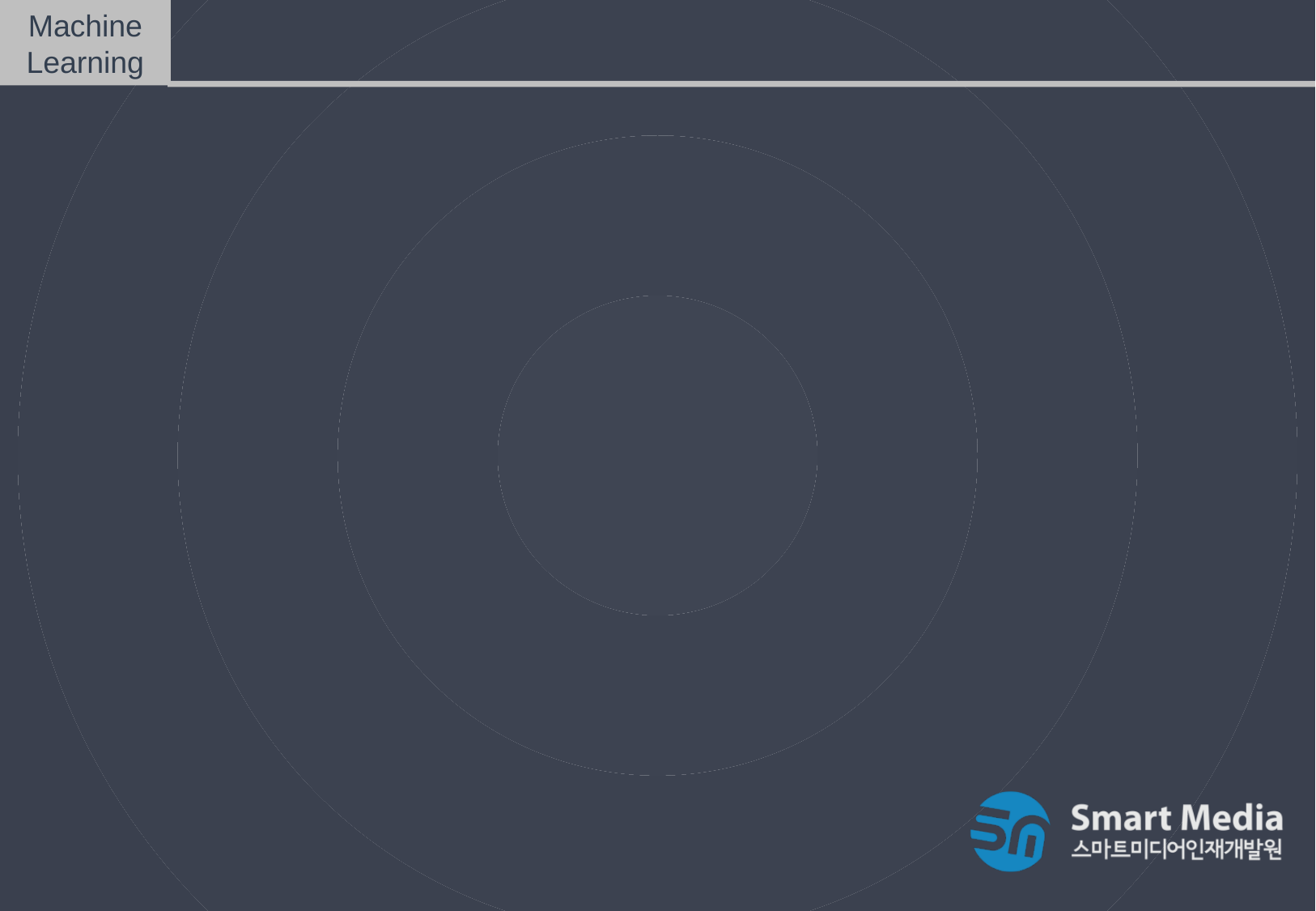

Machine Learning
비지도학습(Unsupervised Learning) – ex04

iris데이터를 활용한 병합 군집